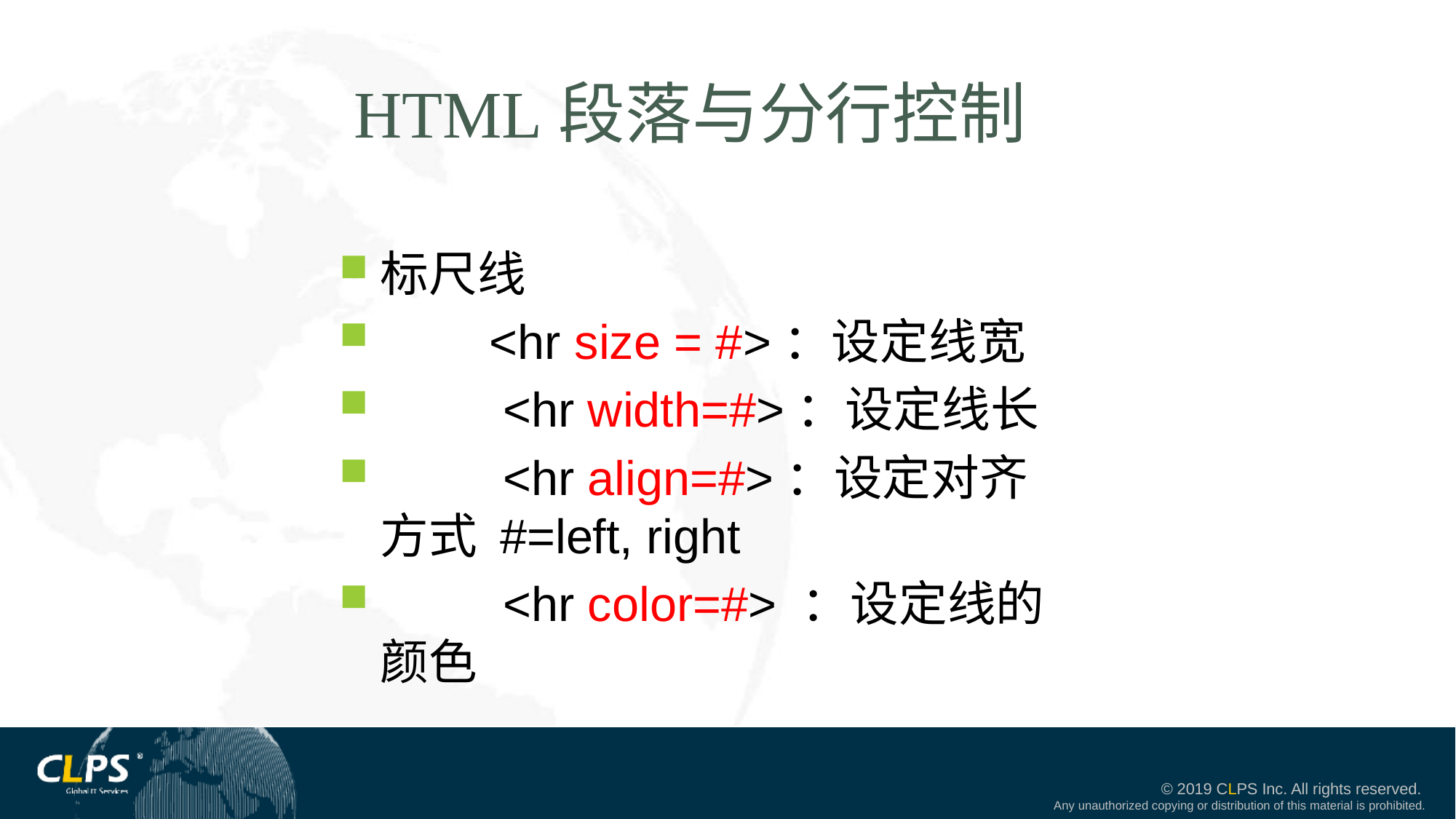

HTML段落与分行控制
标尺线
	<hr size = #>：设定线宽
	 <hr width=#>：设定线长
	 <hr align=#>：设定对齐方式 #=left, right
	 <hr color=#> ：设定线的颜色